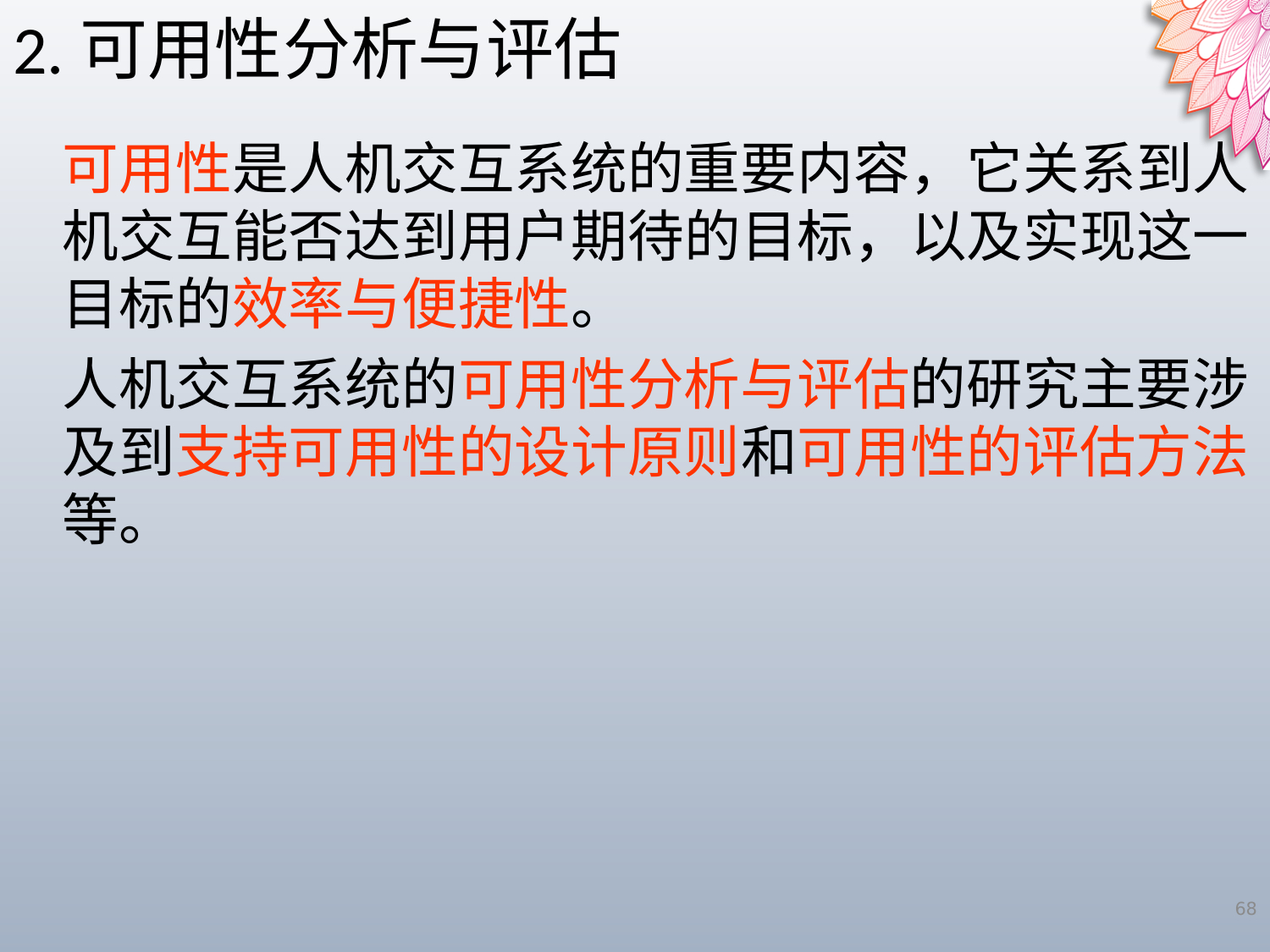

2.可用性分析与评估
可用性是人机交互系统的重要内容，它关系到人机交互能否达到用户期待的目标，以及实现这一目标的效率与便捷性。
人机交互系统的可用性分析与评估的研究主要涉及到支持可用性的设计原则和可用性的评估方法等。

68